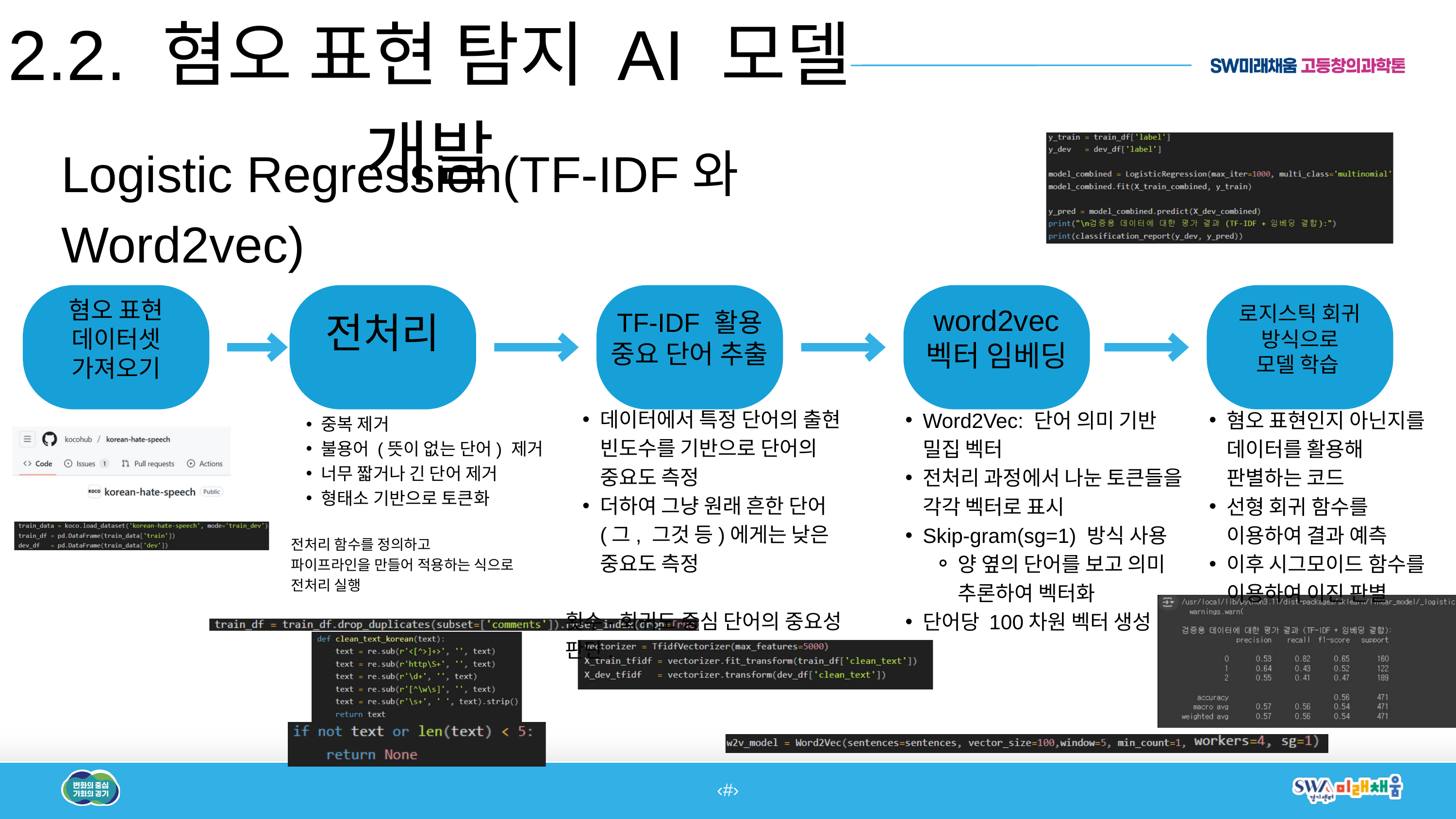

2.2. 혐오 표현 탐지 AI 모델 개발

Logistic Regression(TF-IDF와 Word2vec)

혐오 표현
데이터셋 가져오기

전처리

TF-IDF 활용
중요 단어 추출

word2vec
벡터 임베딩

로지스틱 회귀 방식으로
모델 학습

데이터에서 특정 단어의 출현 빈도수를 기반으로 단어의 중요도 측정
더하여 그냥 원래 흔한 단어 (그, 그것 등)에게는 낮은 중요도 측정

횟수-회귀도 중심 단어의 중요성 판단.
Word2Vec: 단어 의미 기반 밀집 벡터
전처리 과정에서 나눈 토큰들을 각각 벡터로 표시
Skip-gram(sg=1) 방식 사용
양 옆의 단어를 보고 의미 추론하여 벡터화
단어당 100차원 벡터 생성
혐오 표현인지 아닌지를 데이터를 활용해 판별하는 코드
선형 회귀 함수를 이용하여 결과 예측
이후 시그모이드 함수를 이용하여 이진 판별
중복 제거
불용어 (뜻이 없는 단어) 제거
너무 짧거나 긴 단어 제거
형태소 기반으로 토큰화

전처리 함수를 정의하고
파이프라인을 만들어 적용하는 식으로
전처리 실행

‹#›